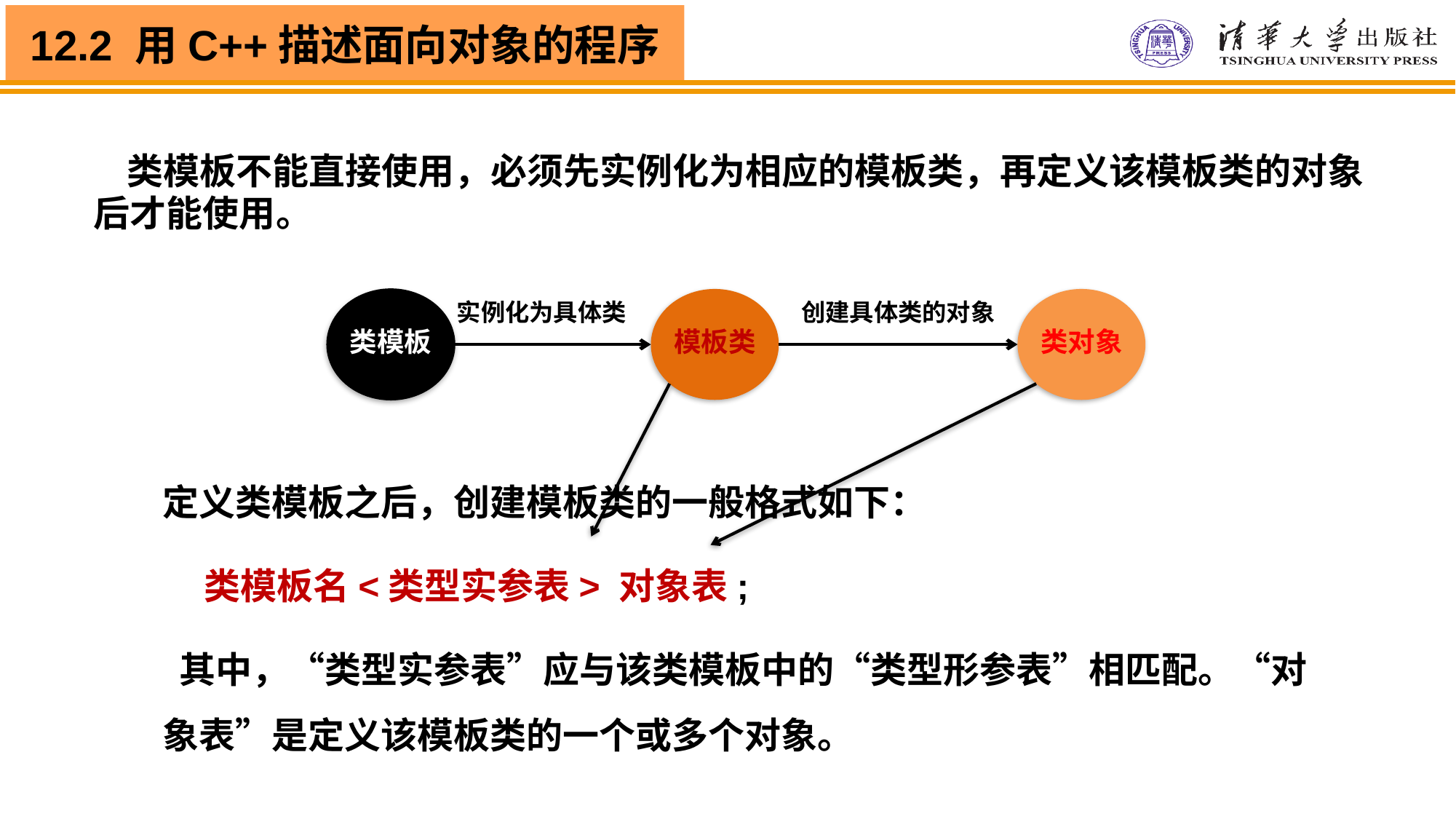

类模板不能直接使用，必须先实例化为相应的模板类，再定义该模板类的对象后才能使用。
类模板
模板类
类对象
实例化为具体类
创建具体类的对象
定义类模板之后，创建模板类的一般格式如下：
    类模板名<类型实参表> 对象表;
 其中，“类型实参表”应与该类模板中的“类型形参表”相匹配。“对象表”是定义该模板类的一个或多个对象。